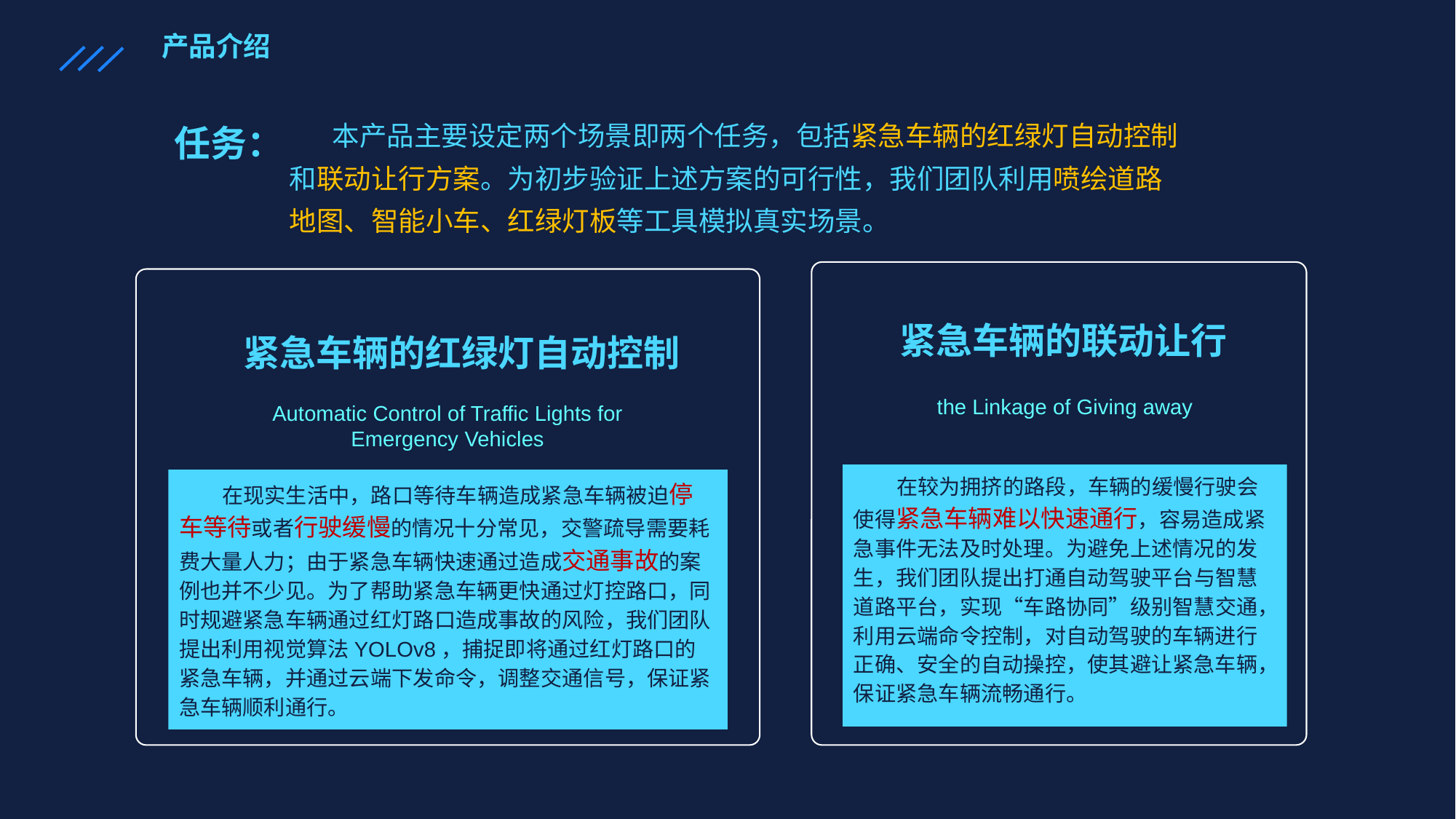

产品介绍
任务：
本产品主要设定两个场景即两个任务，包括紧急车辆的红绿灯自动控制和联动让行方案。为初步验证上述方案的可行性，我们团队利用喷绘道路地图、智能小车、红绿灯板等工具模拟真实场景。

	紧急车辆的联动让行

the Linkage of Giving away
在较为拥挤的路段，车辆的缓慢行驶会使得紧急车辆难以快速通行，容易造成紧急事件无法及时处理。为避免上述情况的发生，我们团队提出打通自动驾驶平台与智慧道路平台，实现“车路协同”级别智慧交通，利用云端命令控制，对自动驾驶的车辆进行正确、安全的自动操控，使其避让紧急车辆，保证紧急车辆流畅通行。

紧急车辆的红绿灯自动控制

Automatic Control of Traffic Lights for Emergency Vehicles
在现实生活中，路口等待车辆造成紧急车辆被迫停车等待或者行驶缓慢的情况十分常见，交警疏导需要耗费大量人力；由于紧急车辆快速通过造成交通事故的案例也并不少见。为了帮助紧急车辆更快通过灯控路口，同时规避紧急车辆通过红灯路口造成事故的风险，我们团队提出利用视觉算法YOLOv8，捕捉即将通过红灯路口的紧急车辆，并通过云端下发命令，调整交通信号，保证紧急车辆顺利通行。